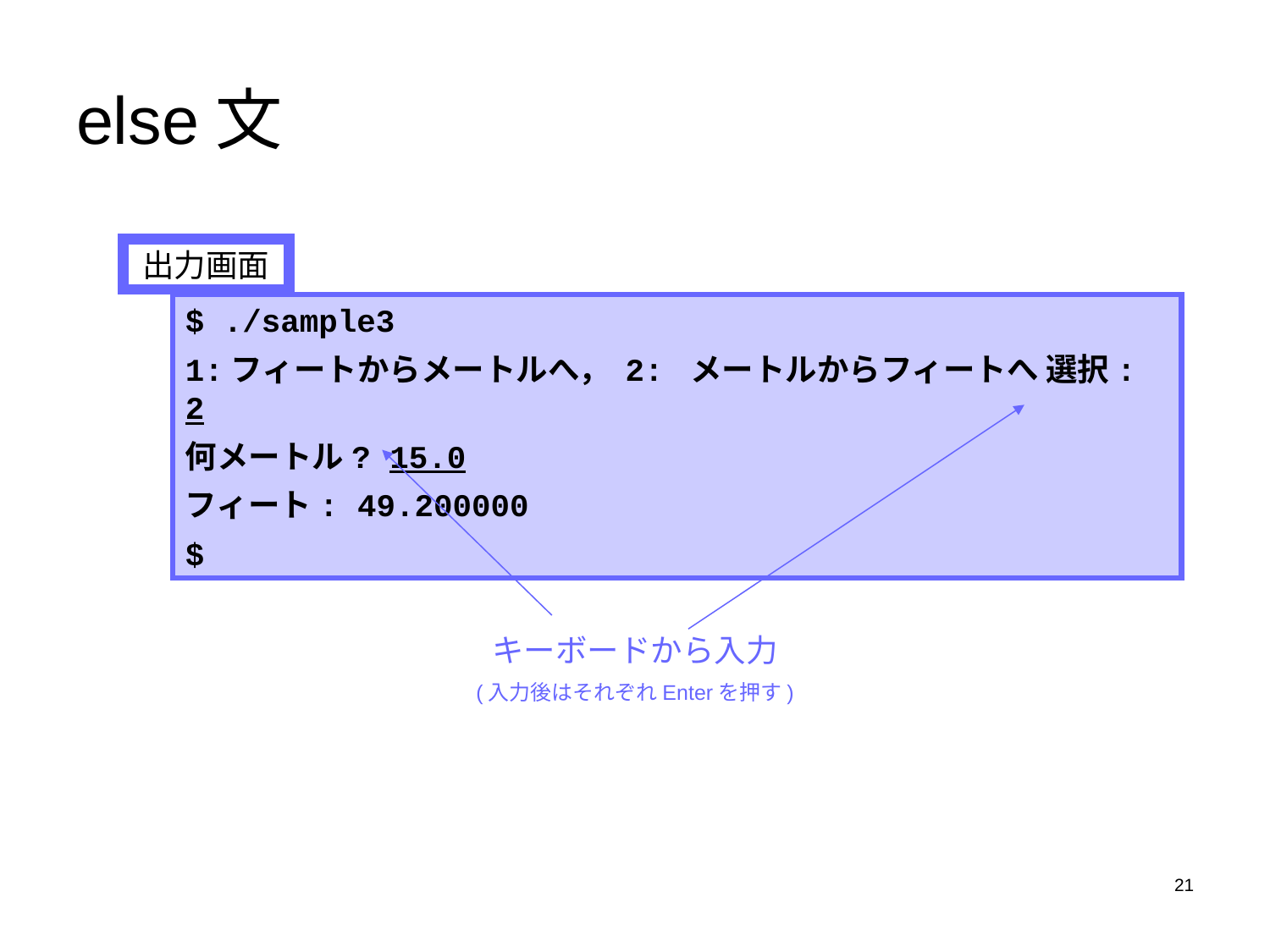

# else文
出力画面
$ ./sample3
1:フィートからメートルへ， 2: メートルからフィートへ 選択: 2
何メートル? 15.0
フィート: 49.200000
$

キーボードから入力
(入力後はそれぞれEnterを押す)
21